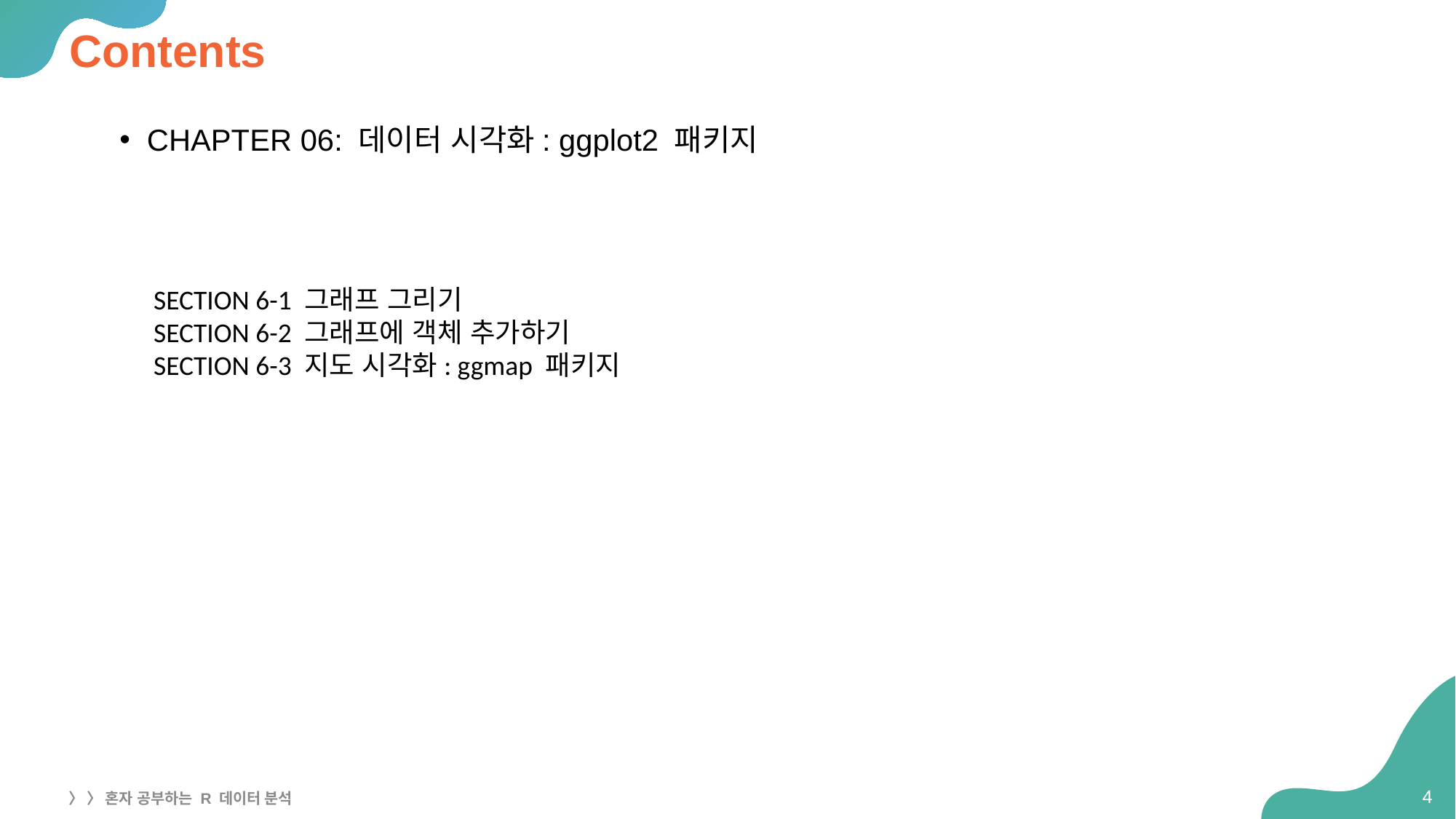

# Contents
CHAPTER 06: 데이터 시각화: ggplot2 패키지

SECTION 6-1 그래프 그리기
SECTION 6-2 그래프에 객체 추가하기
SECTION 6-3 지도 시각화: ggmap 패키지

4
〉 〉 혼자 공부하는 R 데이터 분석